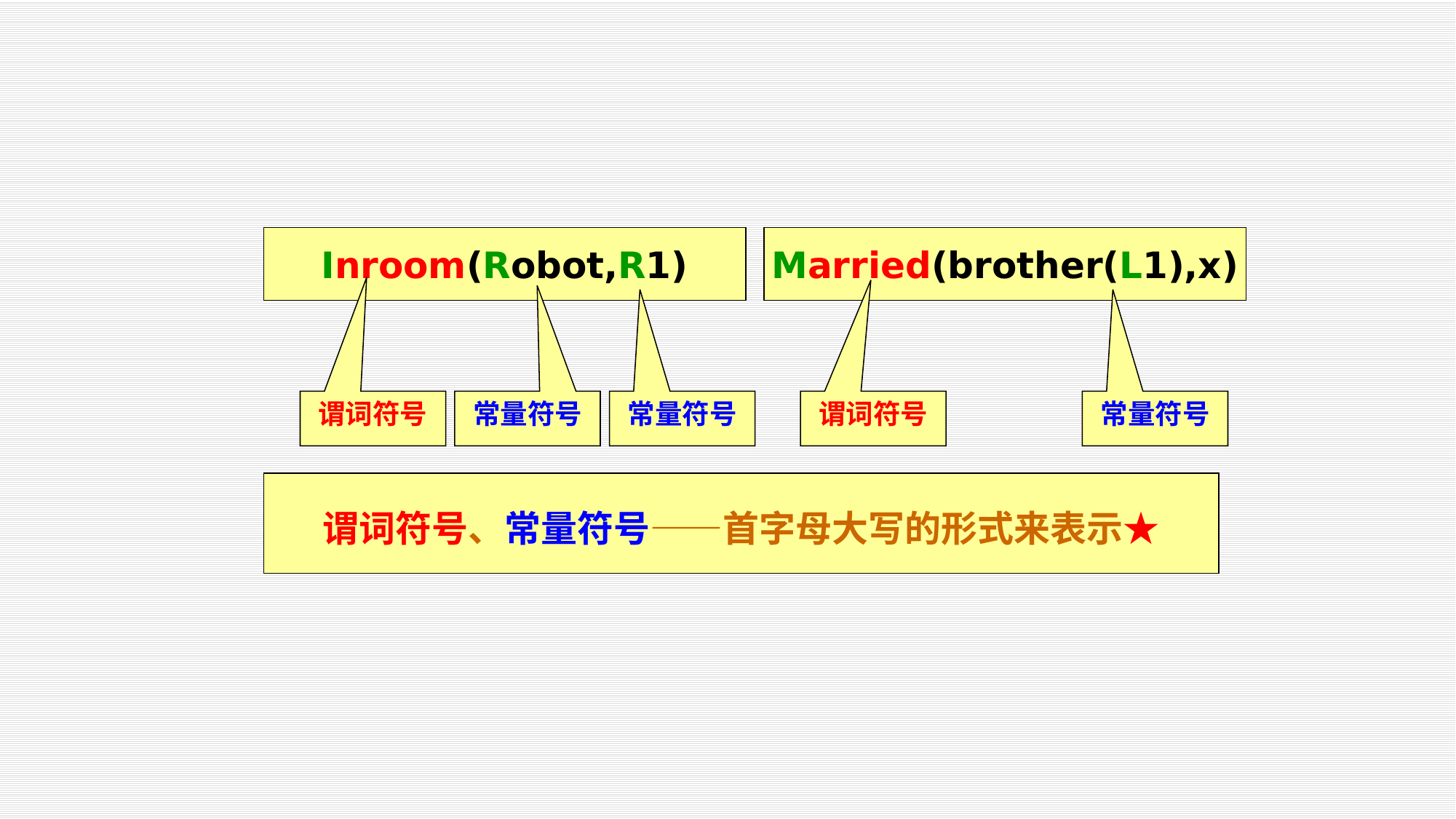

Inroom(Robot,R1)
Married(brother(L1),x)
谓词符号
常量符号
常量符号
谓词符号
常量符号
谓词符号、常量符号——首字母大写的形式来表示★